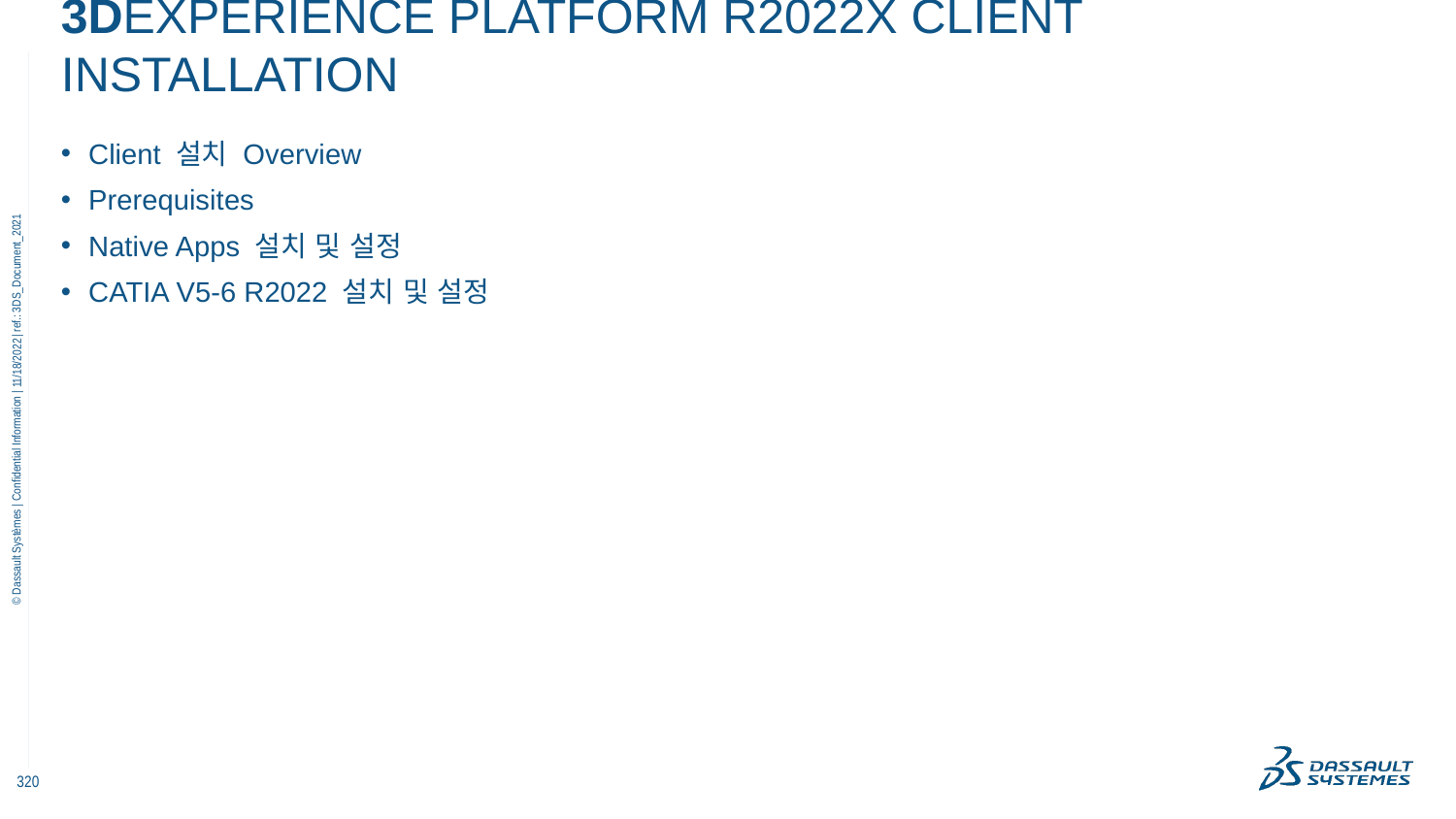

# 3DEXPERIENCE platform R2022x Client Installation
Client 설치 Overview
Prerequisites
Native Apps 설치 및 설정
CATIA V5-6 R2022 설치 및 설정
11/18/2022